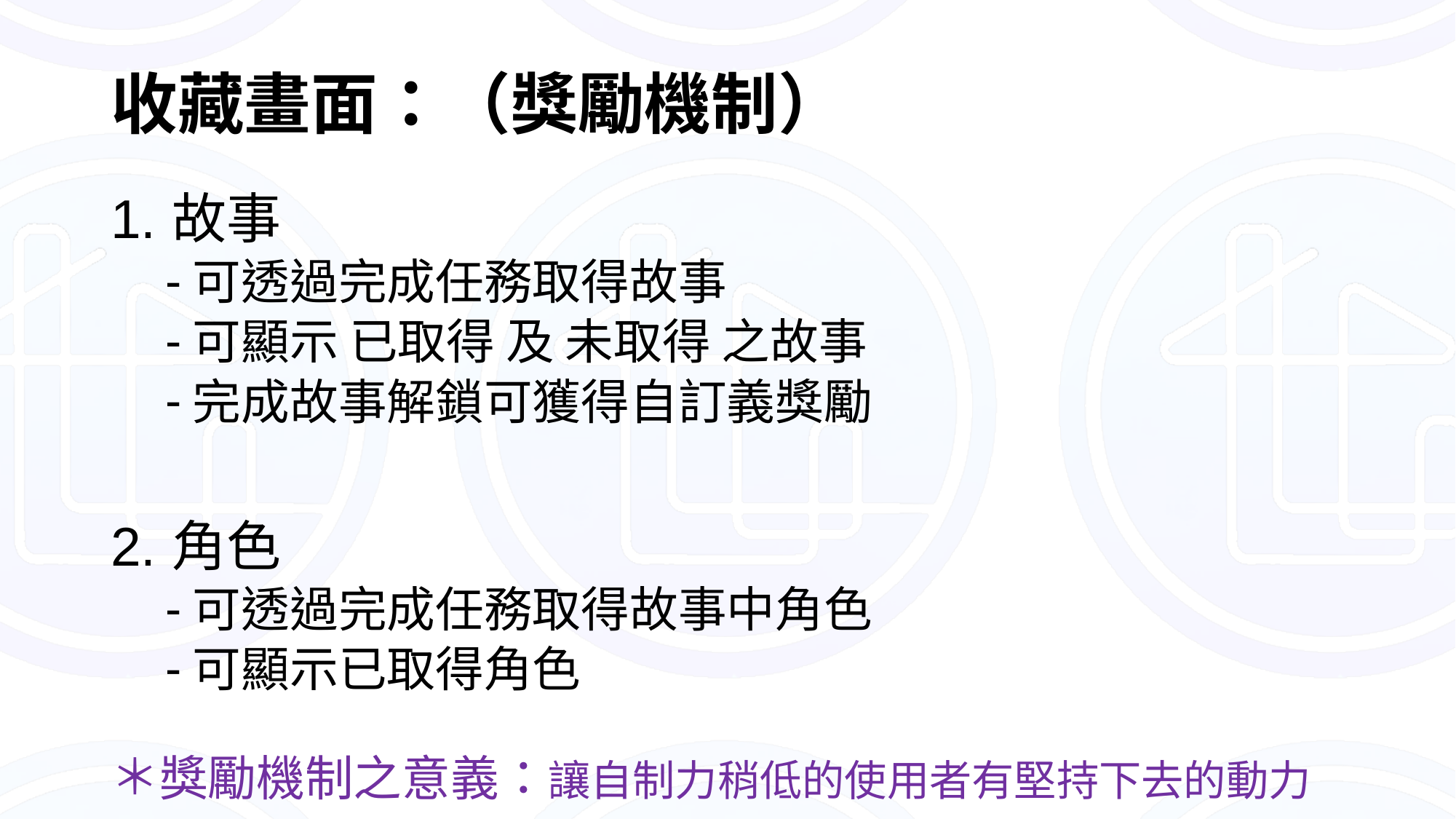

# 收藏畫面：（獎勵機制）
故事
可透過完成任務取得故事
可顯示 已取得 及 未取得 之故事
完成故事解鎖可獲得自訂義獎勵

角色
可透過完成任務取得故事中角色
可顯示已取得角色

獎勵機制之意義：讓自制力稍低的使用者有堅持下去的動力